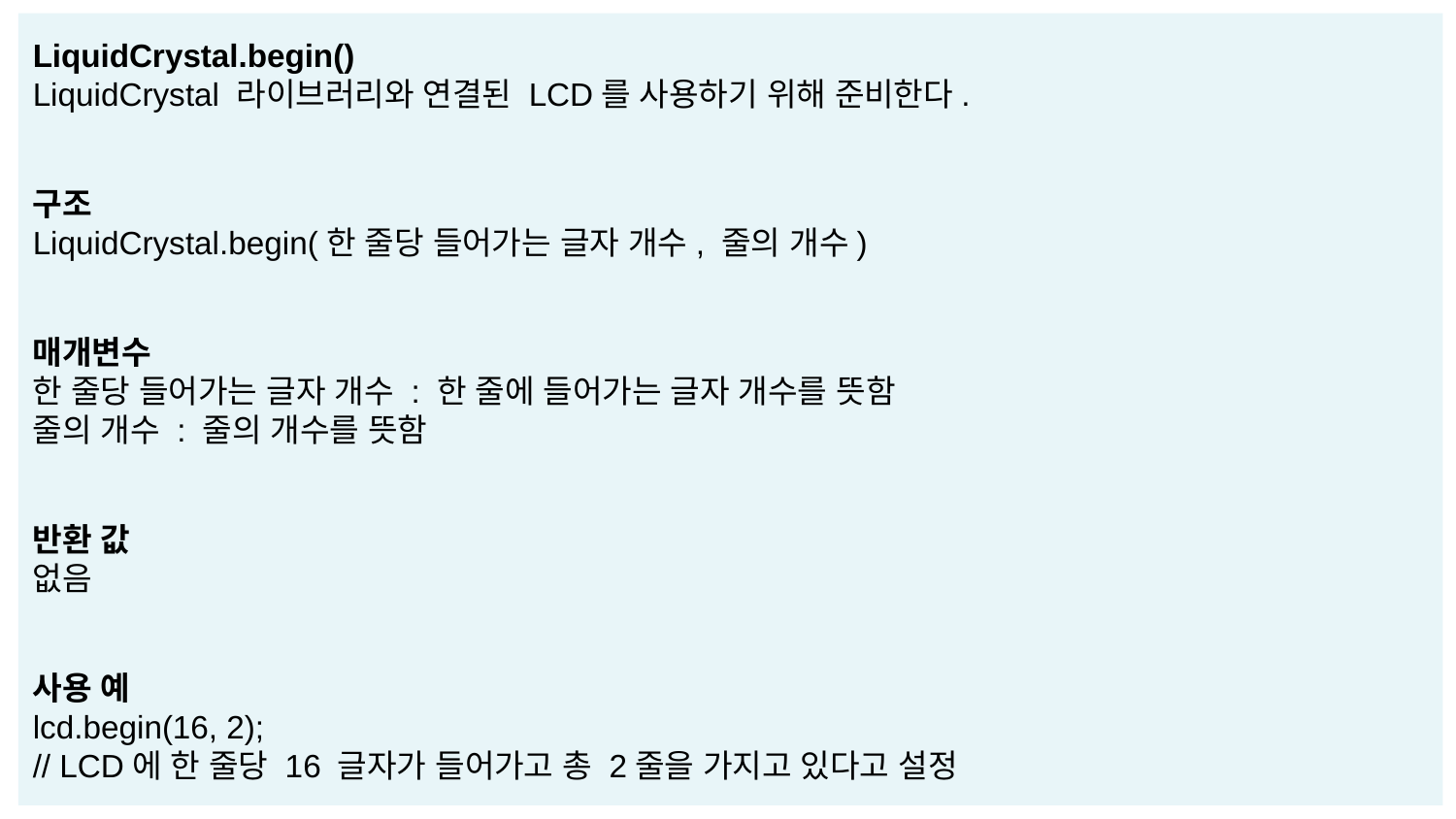

LiquidCrystal.begin()
LiquidCrystal 라이브러리와 연결된 LCD를 사용하기 위해 준비한다.
구조
LiquidCrystal.begin(한 줄당 들어가는 글자 개수, 줄의 개수)
매개변수
한 줄당 들어가는 글자 개수 : 한 줄에 들어가는 글자 개수를 뜻함
줄의 개수 : 줄의 개수를 뜻함
반환 값
없음
사용 예
lcd.begin(16, 2);
// LCD에 한 줄당 16 글자가 들어가고 총 2줄을 가지고 있다고 설정